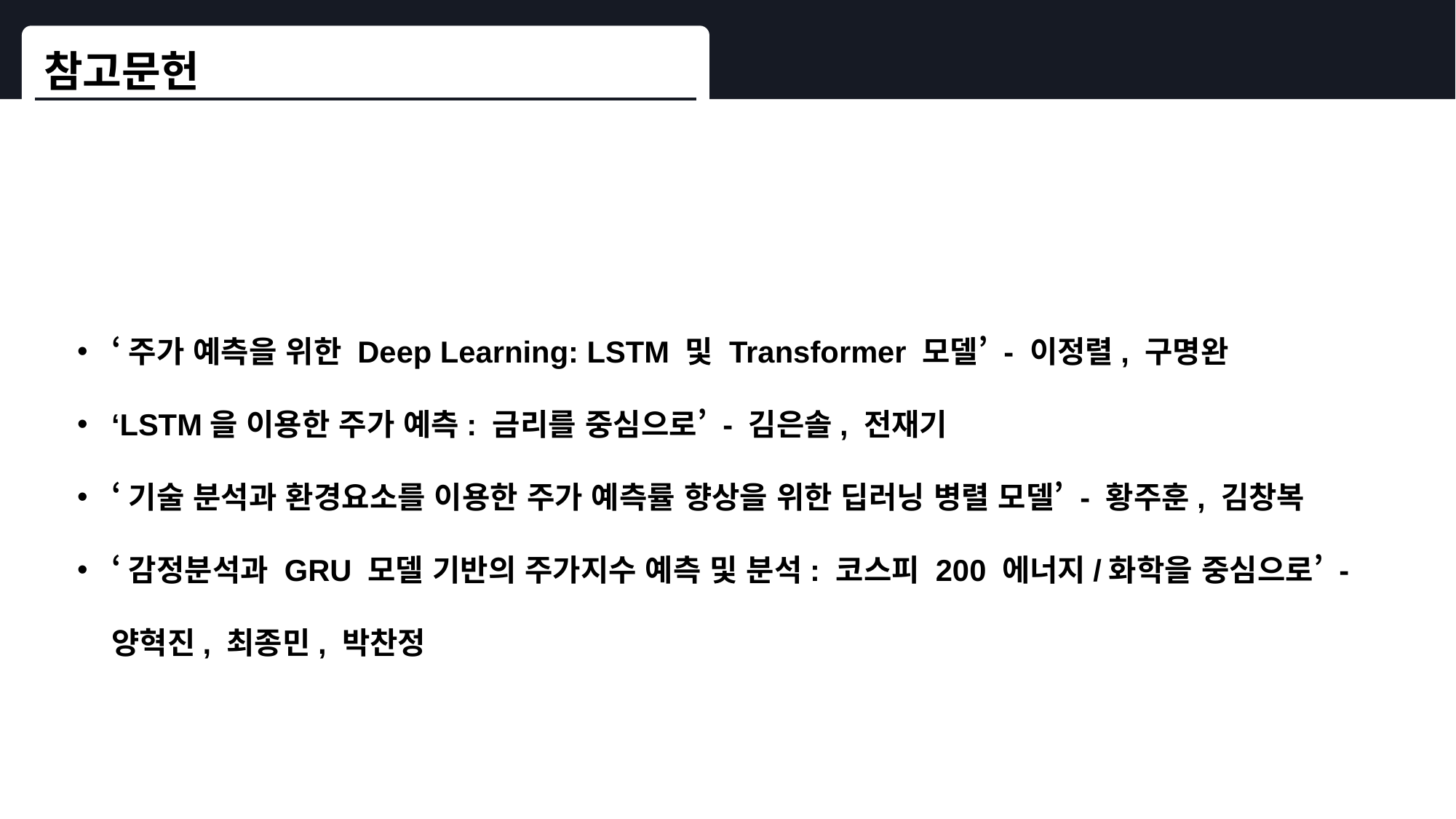

# 참고문헌
III. 솔루션
참고문헌
‘주가 예측을 위한 Deep Learning: LSTM 및 Transformer 모델’ - 이정렬, 구명완
‘LSTM을 이용한 주가 예측: 금리를 중심으로’ - 김은솔, 전재기
‘기술 분석과 환경요소를 이용한 주가 예측률 향상을 위한 딥러닝 병렬 모델’ - 황주훈, 김창복
‘감정분석과 GRU 모델 기반의 주가지수 예측 및 분석: 코스피 200 에너지/화학을 중심으로’ - 양혁진, 최종민, 박찬정